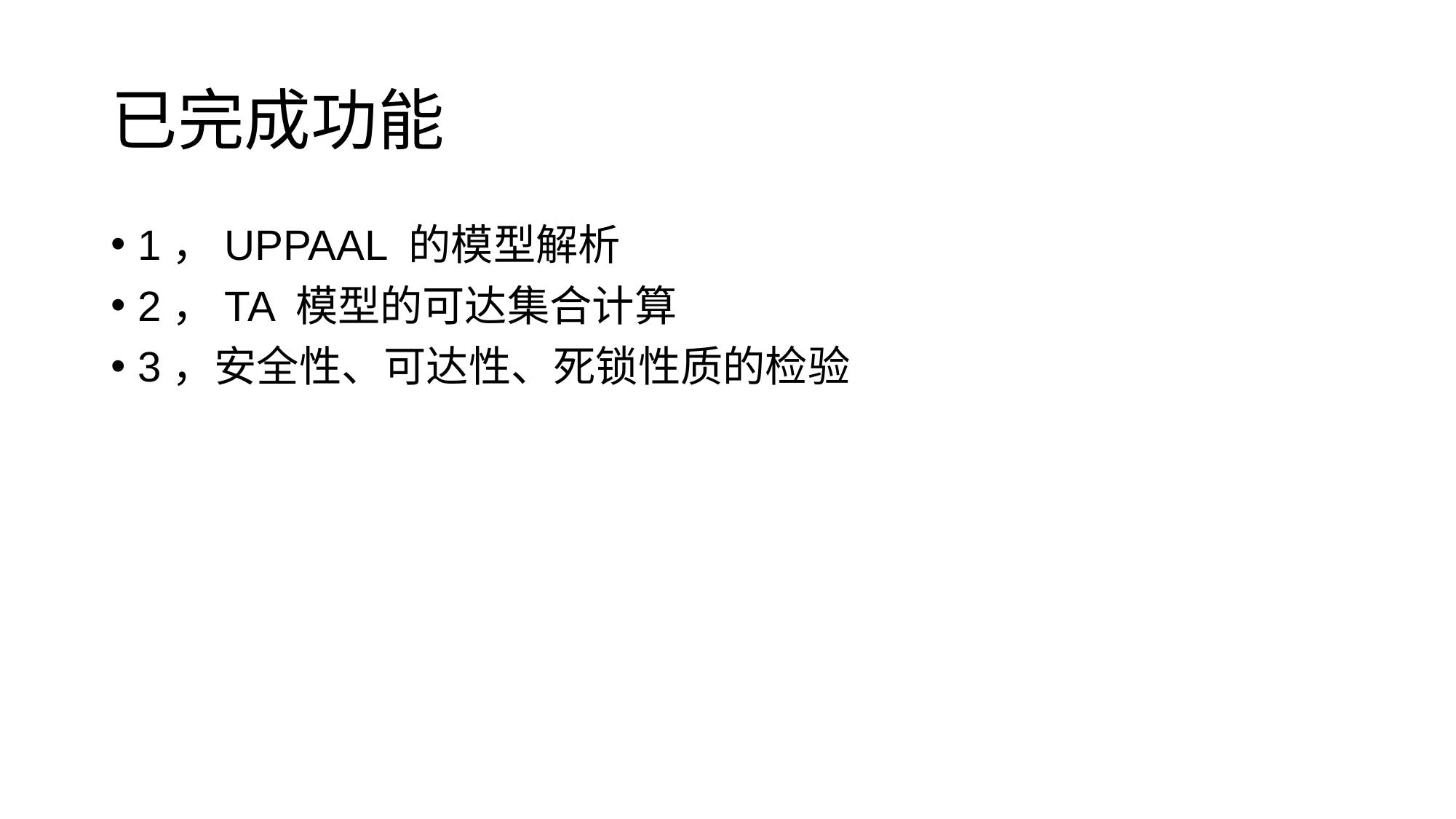

# 已完成功能
1，UPPAAL 的模型解析
2，TA 模型的可达集合计算
3，安全性、可达性、死锁性质的检验